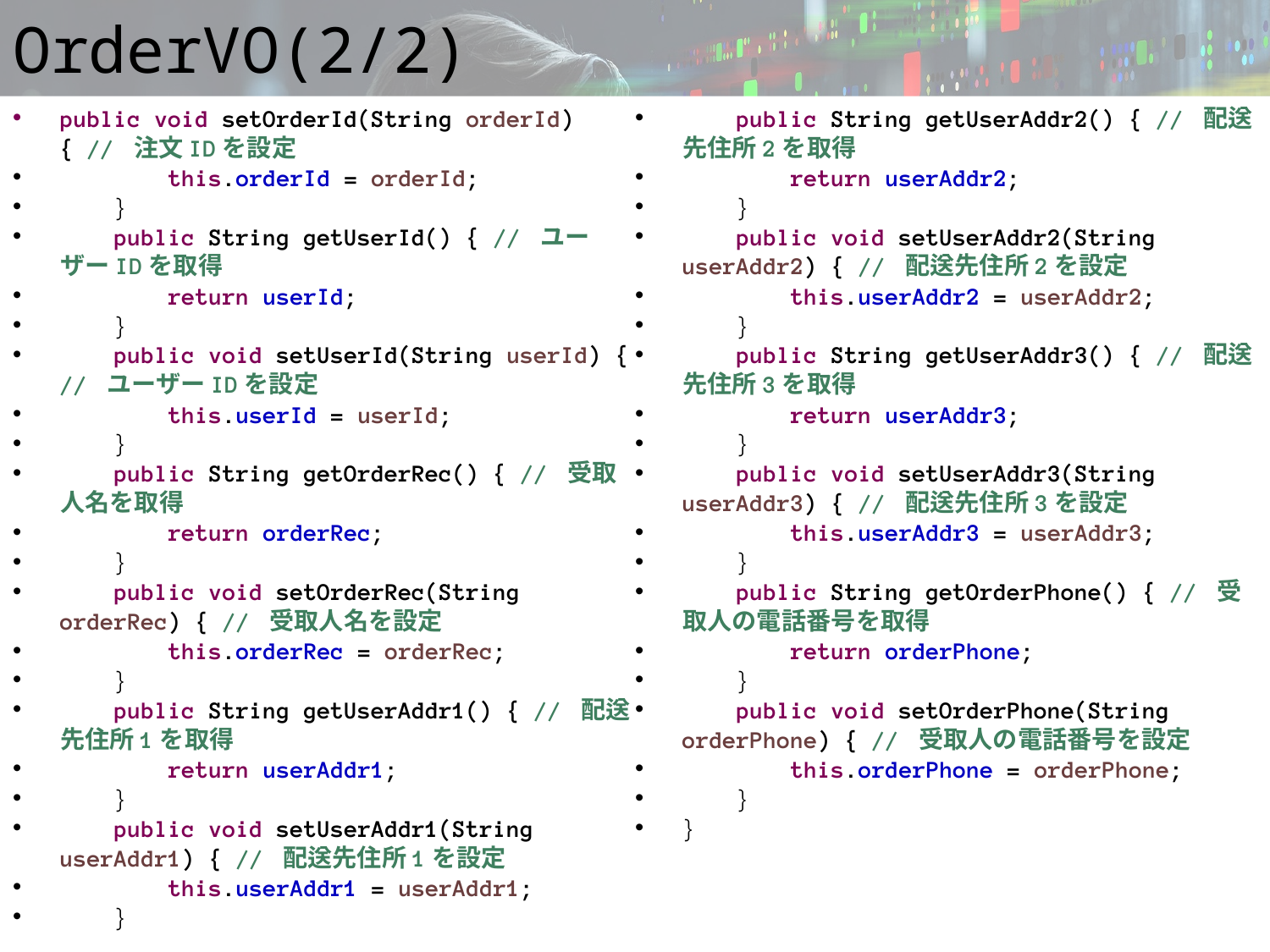

# OrderVO(2/2)
public void setOrderId(String orderId) { // 注文IDを設定
        this.orderId = orderId;
    }
    public String getUserId() { // ユーザーIDを取得
        return userId;
    }
    public void setUserId(String userId) { // ユーザーIDを設定
        this.userId = userId;
    }
    public String getOrderRec() { // 受取人名を取得
        return orderRec;
    }
    public void setOrderRec(String orderRec) { // 受取人名を設定
        this.orderRec = orderRec;
    }
    public String getUserAddr1() { // 配送先住所1を取得
        return userAddr1;
    }
    public void setUserAddr1(String userAddr1) { // 配送先住所1を設定
        this.userAddr1 = userAddr1;
    }
    public String getUserAddr2() { // 配送先住所2を取得
        return userAddr2;
    }
    public void setUserAddr2(String userAddr2) { // 配送先住所2を設定
        this.userAddr2 = userAddr2;
    }
    public String getUserAddr3() { // 配送先住所3を取得
        return userAddr3;
    }
    public void setUserAddr3(String userAddr3) { // 配送先住所3を設定
        this.userAddr3 = userAddr3;
    }
    public String getOrderPhone() { // 受取人の電話番号を取得
        return orderPhone;
    }
    public void setOrderPhone(String orderPhone) { // 受取人の電話番号を設定
        this.orderPhone = orderPhone;
    }
}